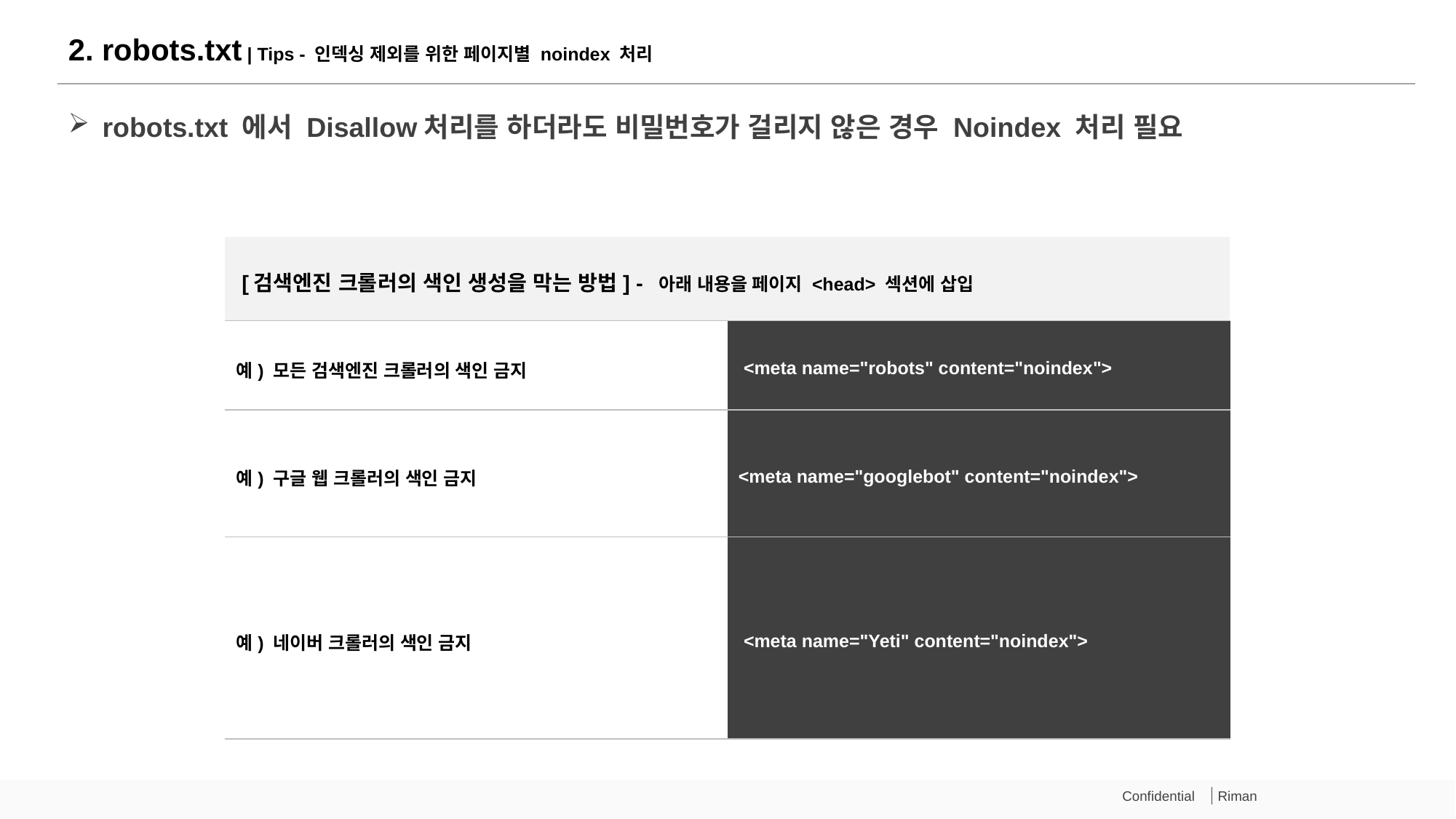

# 2. robots.txt | Tips - 인덱싱 제외를 위한 페이지별 noindex 처리
robots.txt 에서 Disallow처리를 하더라도 비밀번호가 걸리지 않은 경우 Noindex 처리 필요

 [검색엔진 크롤러의 색인 생성을 막는 방법] -  아래 내용을 페이지 <head> 섹션에 삽입
| 예) 모든 검색엔진 크롤러의 색인 금지 | <meta name="robots" content="noindex"> |
| --- | --- |
| 예) 구글 웹 크롤러의 색인 금지 | <meta name="googlebot" content="noindex"> |
| 예) 네이버 크롤러의 색인 금지 | <meta name="Yeti" content="noindex"> |